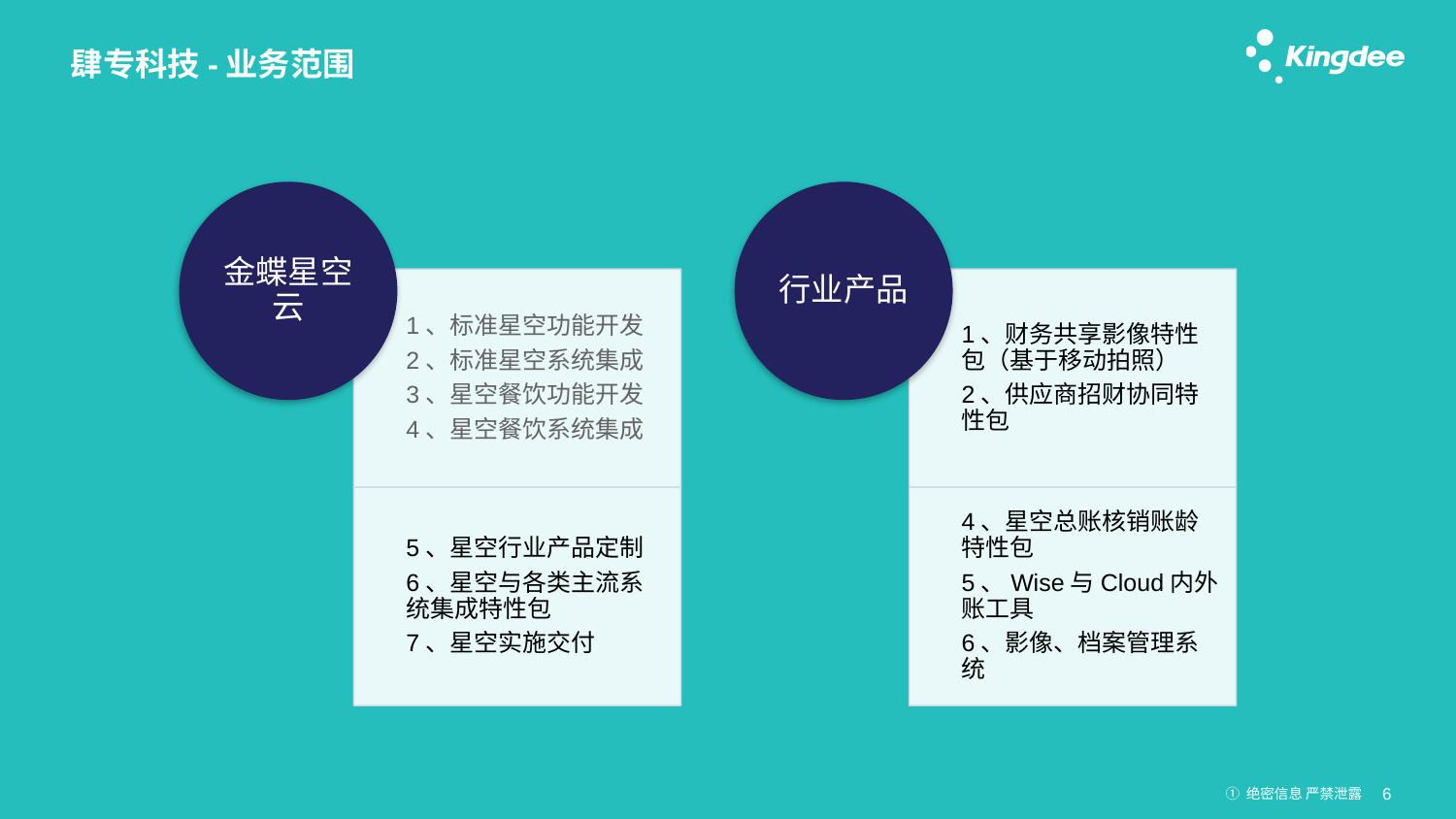

肆专科技-业务范围
1、标准星空功能开发
2、标准星空系统集成
3、星空餐饮功能开发
4、星空餐饮系统集成
5、星空行业产品定制
6、星空与各类主流系统集成特性包
7、星空实施交付
金蝶星空云
1、财务共享影像特性包（基于移动拍照）
2、供应商招财协同特性包
4、星空总账核销账龄特性包
5、Wise与Cloud内外账工具
6、影像、档案管理系统
行业产品